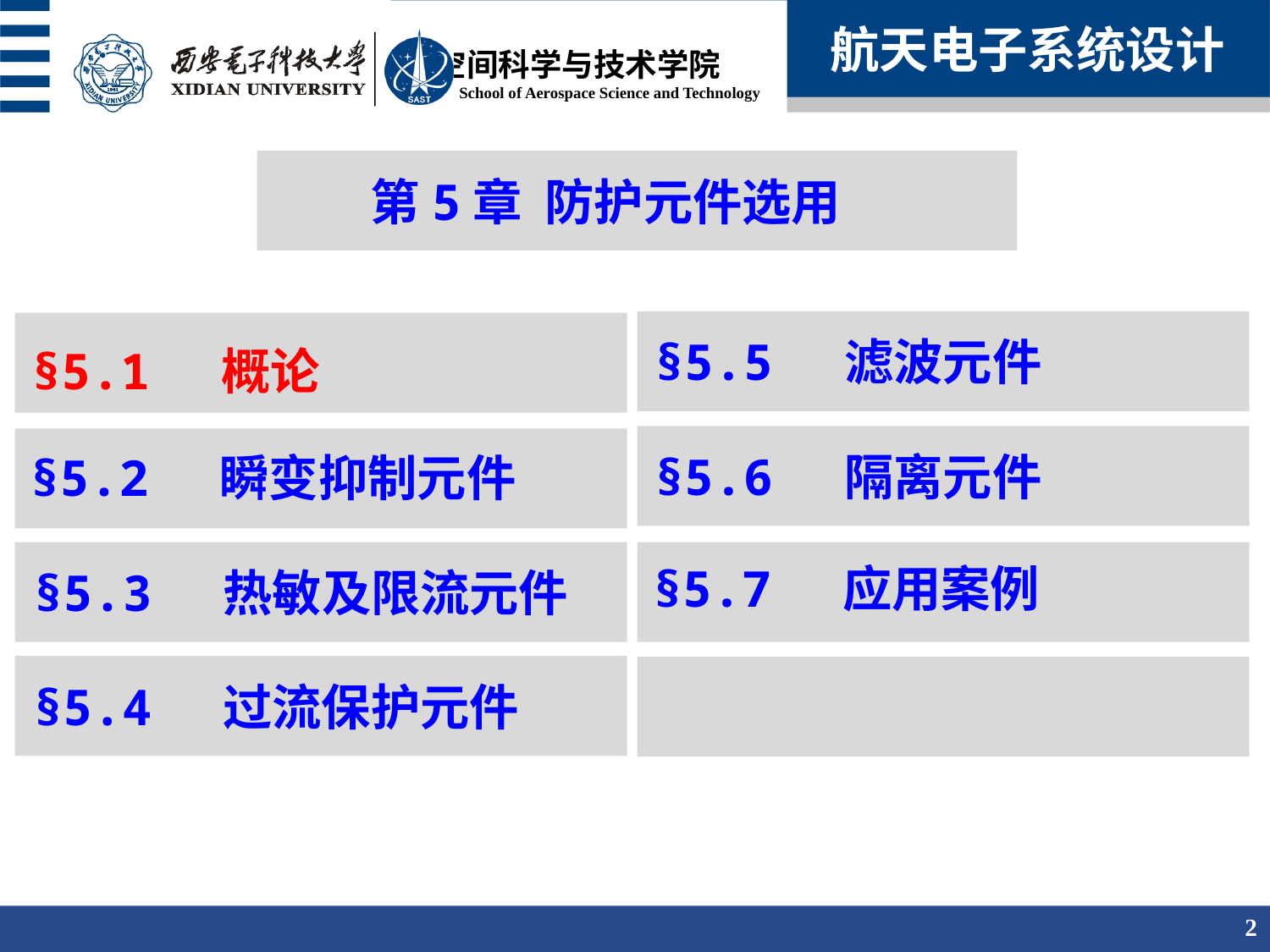

航天电子系统设计

第5章  防护元件选用

§5.5  滤波元件
§5.1  概论

§5.6  隔离元件
§5.2  瞬变抑制元件

§5.7  应用案例
§5.3  热敏及限流元件

§5.4  过流保护元件